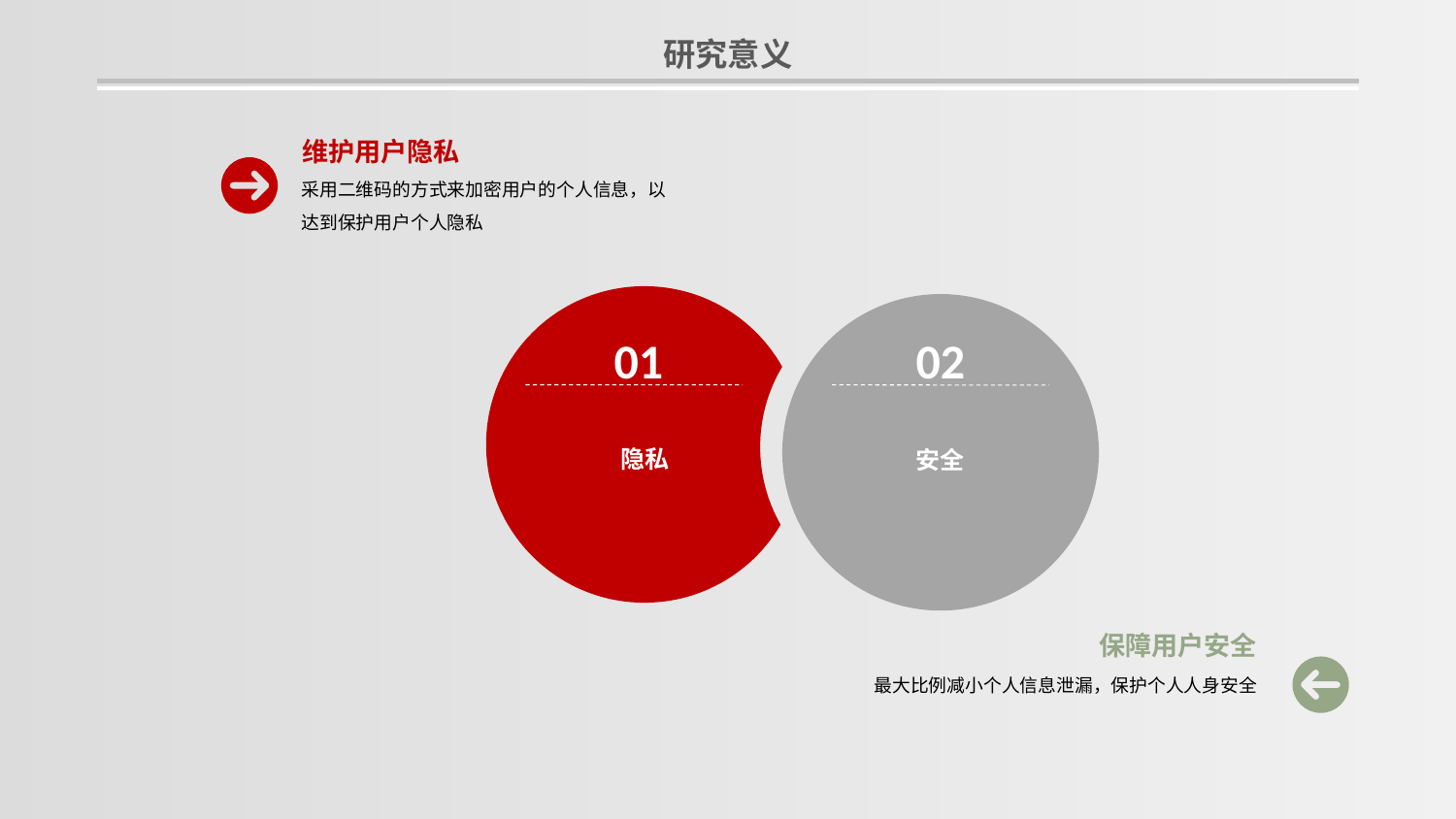

研究意义

维护用户隐私

采用二维码的方式来加密用户的个人信息，以达到保护用户个人隐私

01
02

隐私
安全

保障用户安全

最大比例减小个人信息泄漏，保护个人人身安全